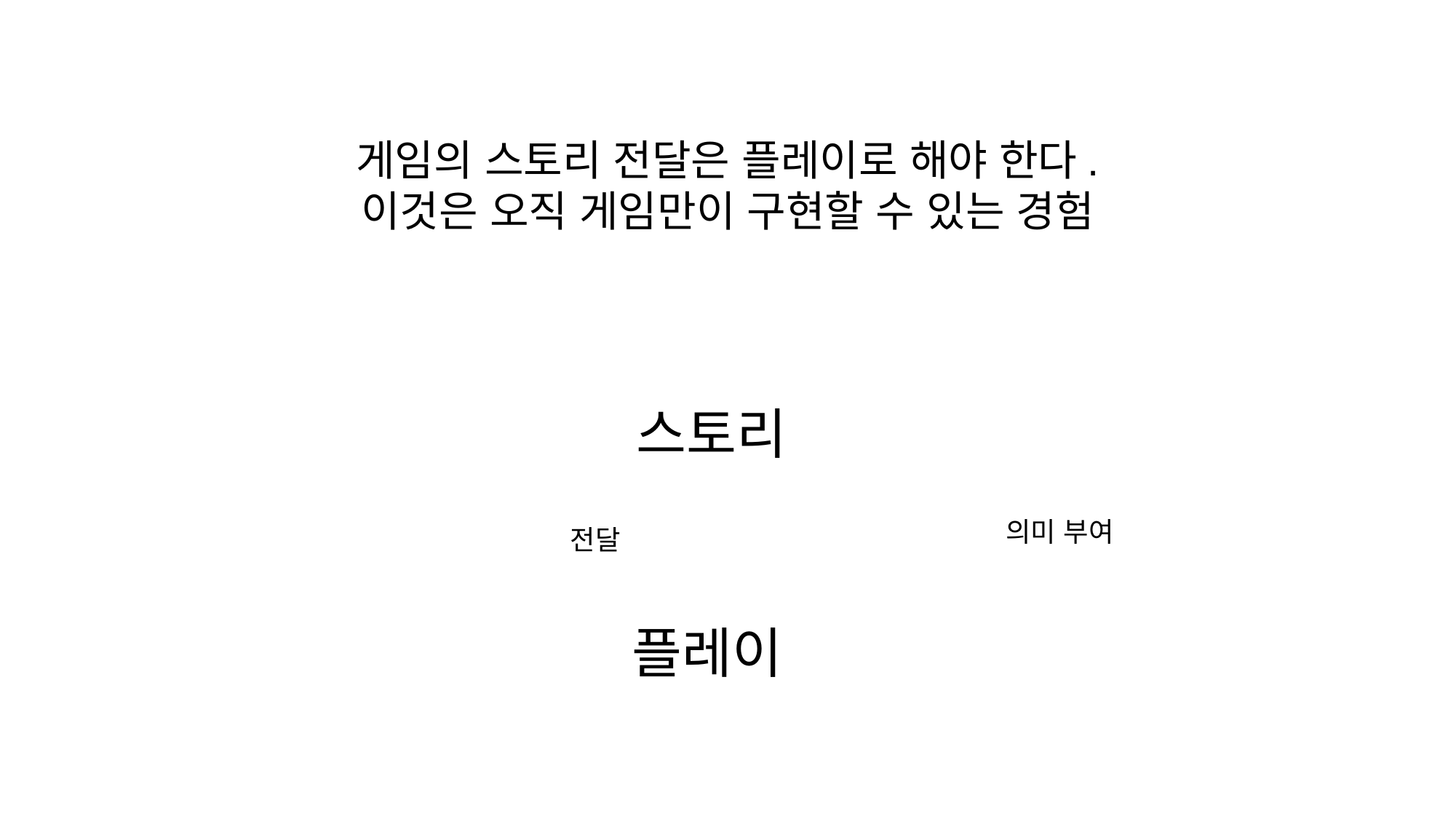

게임의 스토리 전달은 플레이로 해야 한다.
이것은 오직 게임만이 구현할 수 있는 경험
스토리
의미 부여
전달
플레이